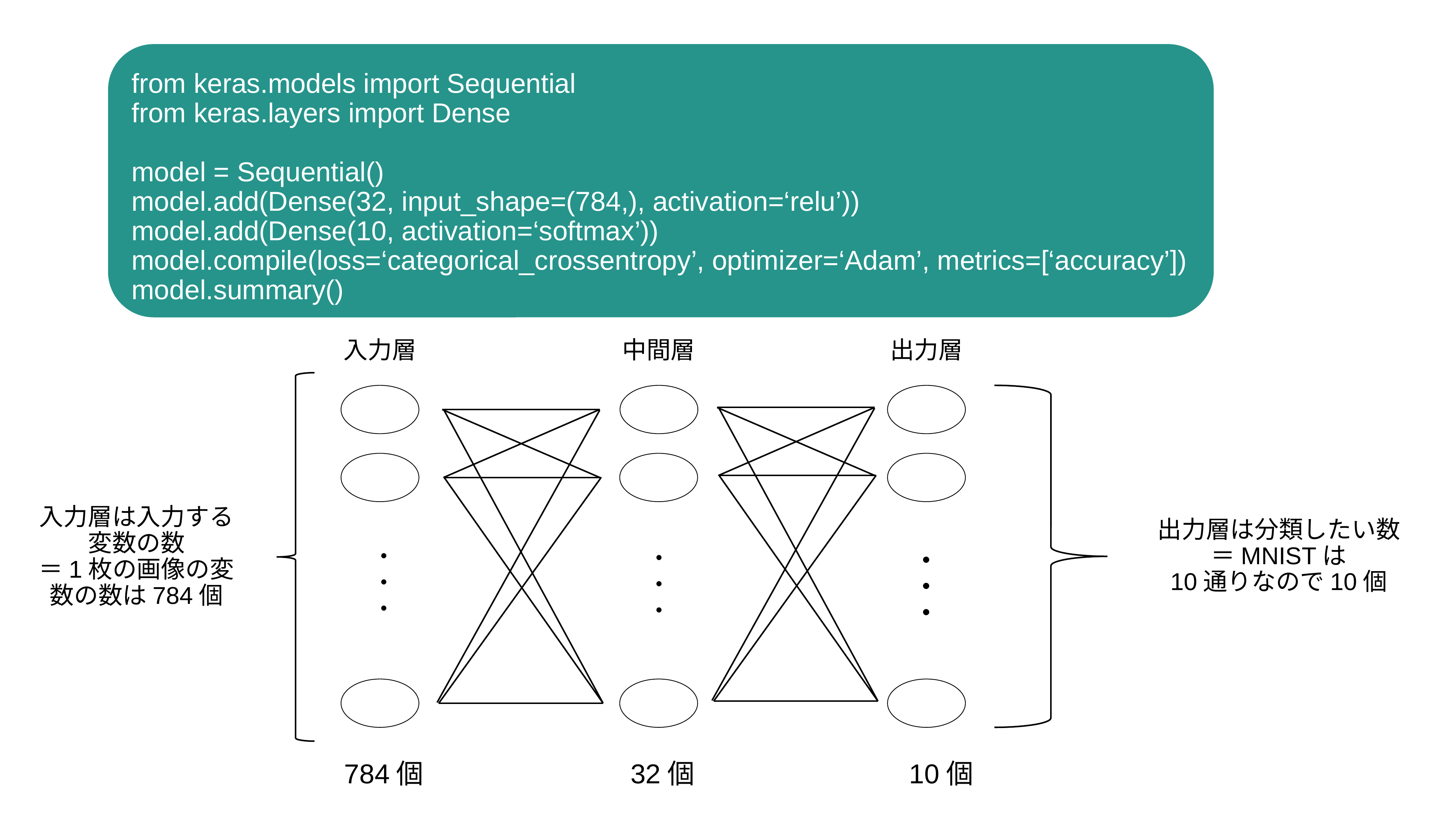

from keras.models import Sequential
from keras.layers import Dense

model = Sequential()
model.add(Dense(32, input_shape=(784,), activation=‘relu’))
model.add(Dense(10, activation=‘softmax’))
model.compile(loss=‘categorical_crossentropy’, optimizer=‘Adam’, metrics=[‘accuracy’])
model.summary()
入力層
中間層
出力層

入力層は入力する変数の数
＝1枚の画像の変数の数は784個
出力層は分類したい数
＝MNISTは
10通りなので10個
・
・
・
・
・
・
・
・
・

784個
32個
10個